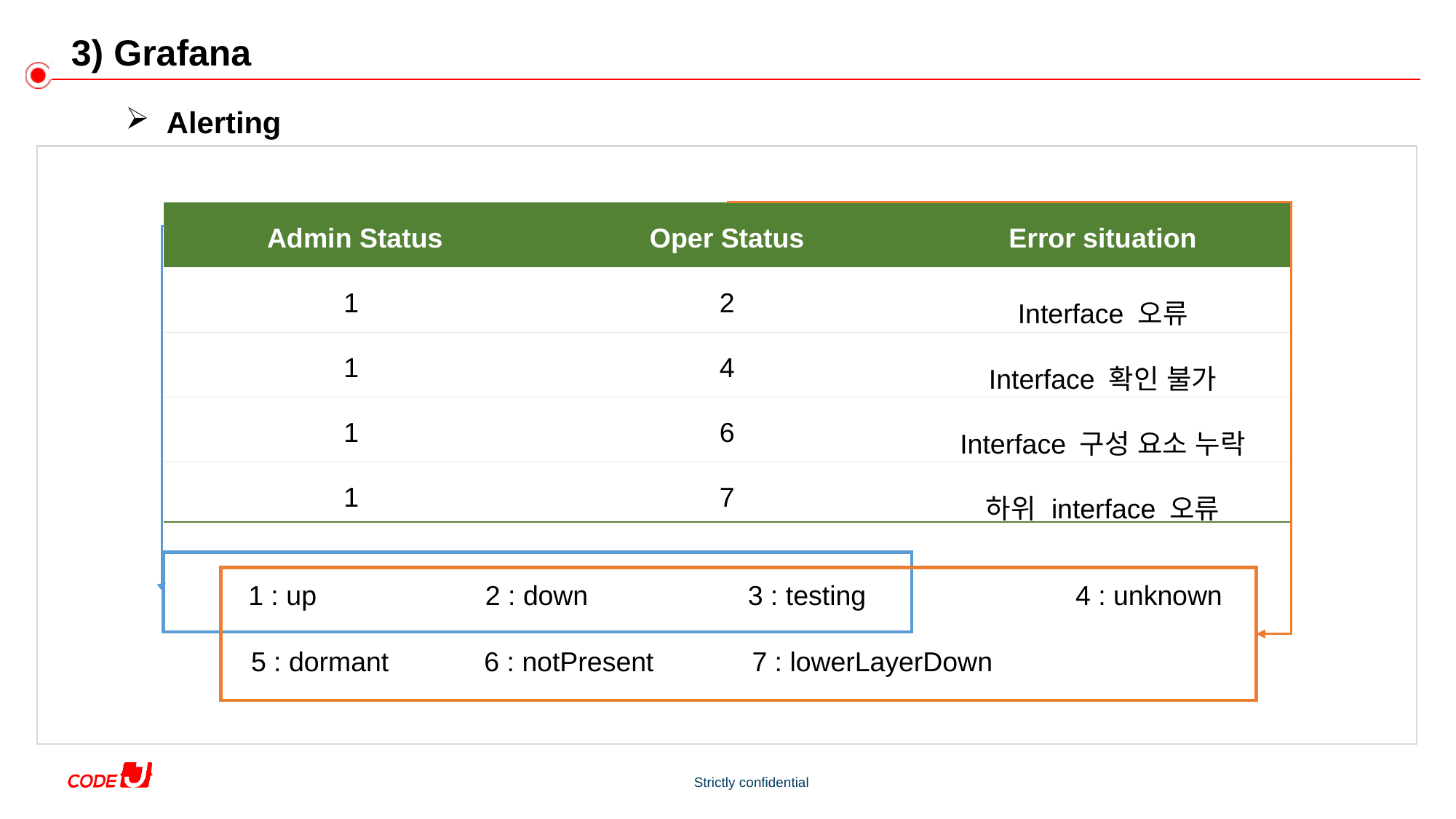

# 3) Grafana
Alerting

| Admin Status | Oper Status | Error situation |
| --- | --- | --- |
| 1 | 2 | Interface 오류 |
| 1 | 4 | Interface 확인 불가 |
| 1 | 6 | Interface 구성 요소 누락 |
| 1 | 7 | 하위 interface 오류 |

1 : up
2 : down
3 : testing
4 : unknown
5 : dormant
6 : notPresent
7 : lowerLayerDown